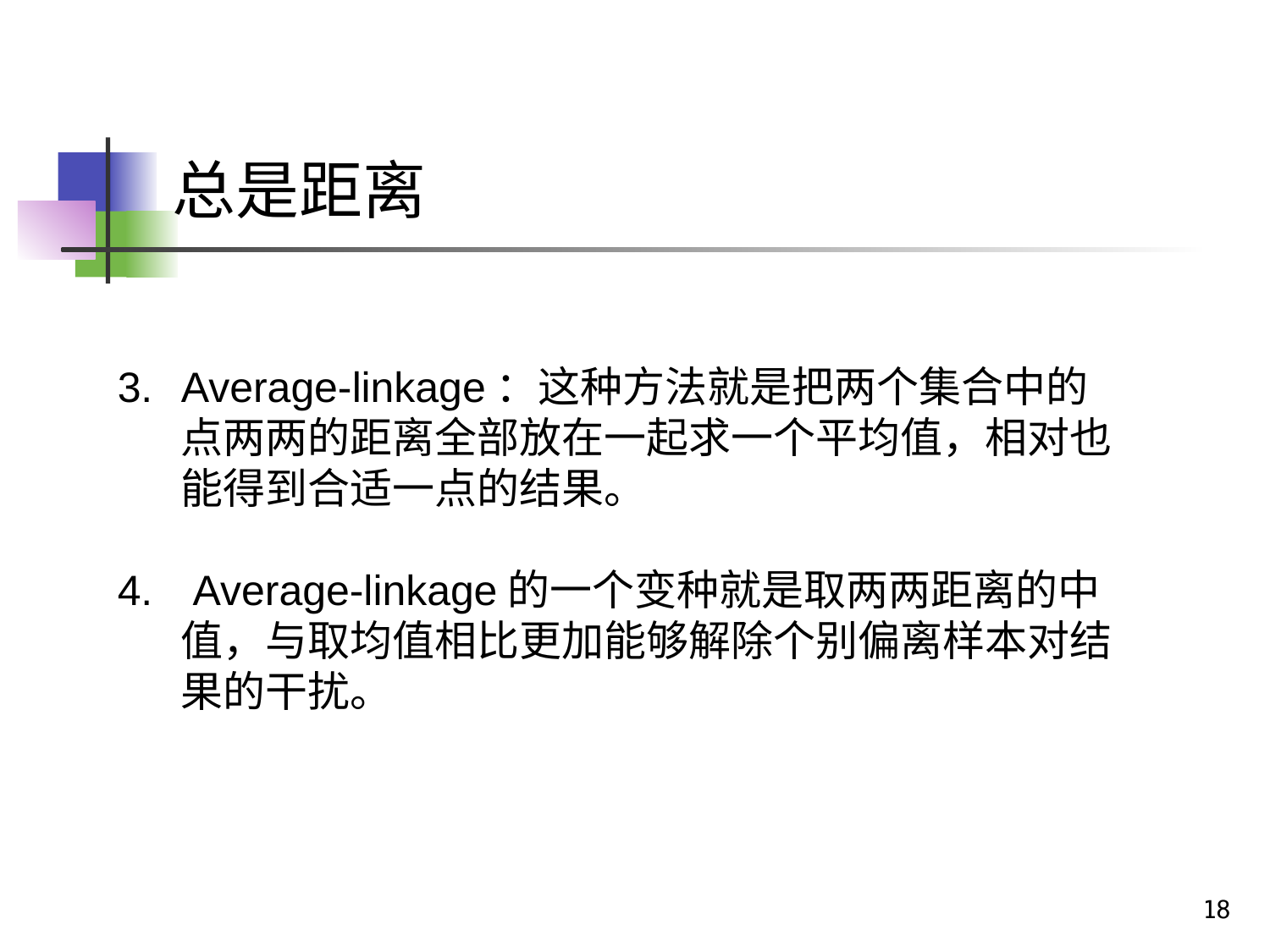

# 总是距离

Average-linkage：这种方法就是把两个集合中的点两两的距离全部放在一起求一个平均值，相对也能得到合适一点的结果。

 Average-linkage的一个变种就是取两两距离的中值，与取均值相比更加能够解除个别偏离样本对结果的干扰。
18